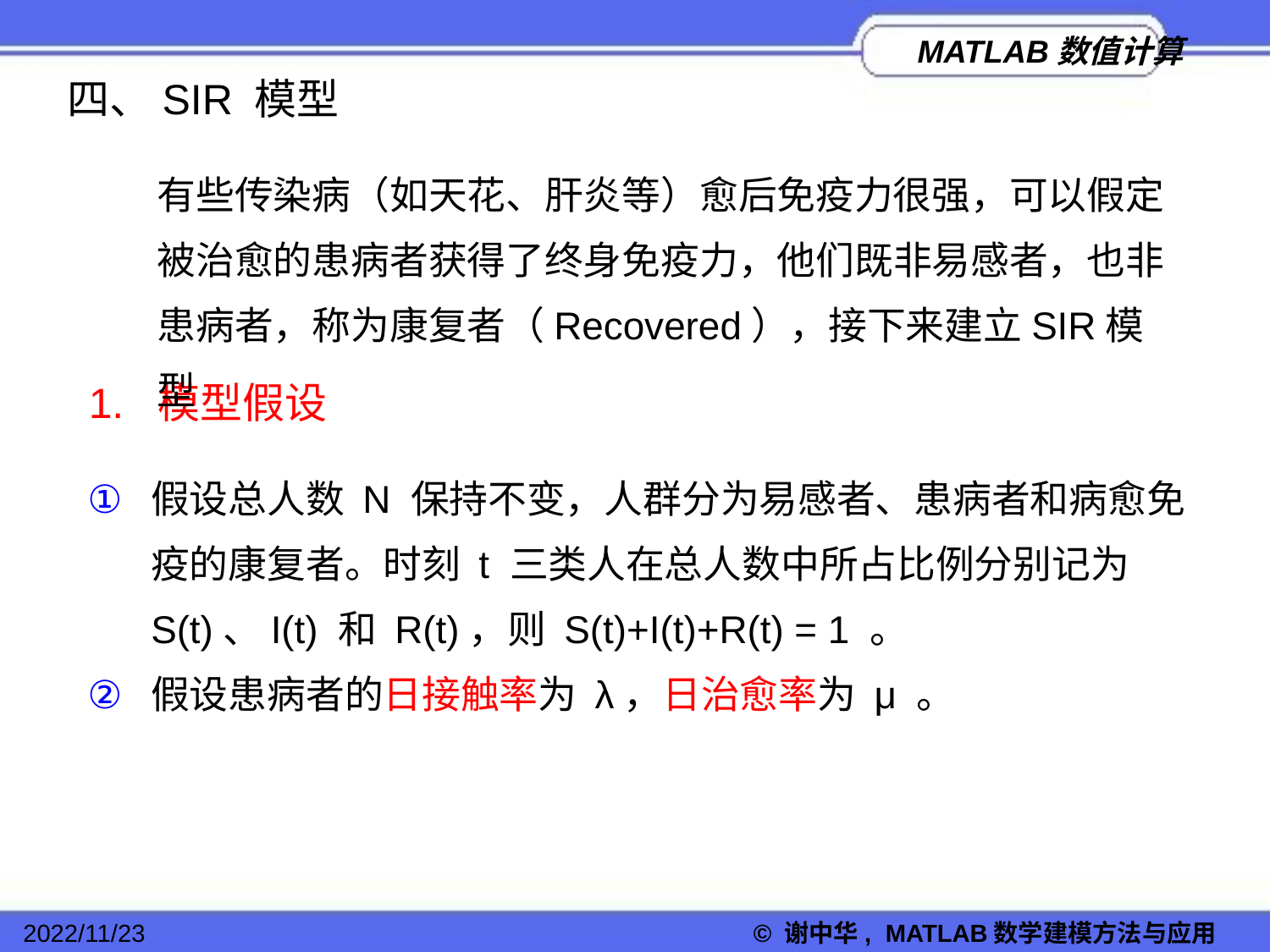

四、SIR 模型
有些传染病（如天花、肝炎等）愈后免疫力很强，可以假定被治愈的患病者获得了终身免疫力，他们既非易感者，也非患病者，称为康复者（Recovered），接下来建立SIR模型
1.  模型假设
假设总人数 N 保持不变，人群分为易感者、患病者和病愈免疫的康复者。时刻 t 三类人在总人数中所占比例分别记为 S(t)、I(t) 和 R(t)，则 S(t)+I(t)+R(t) = 1 。
假设患病者的日接触率为 λ，日治愈率为 μ 。
2022/11/23
© 谢中华,  MATLAB数学建模方法与应用